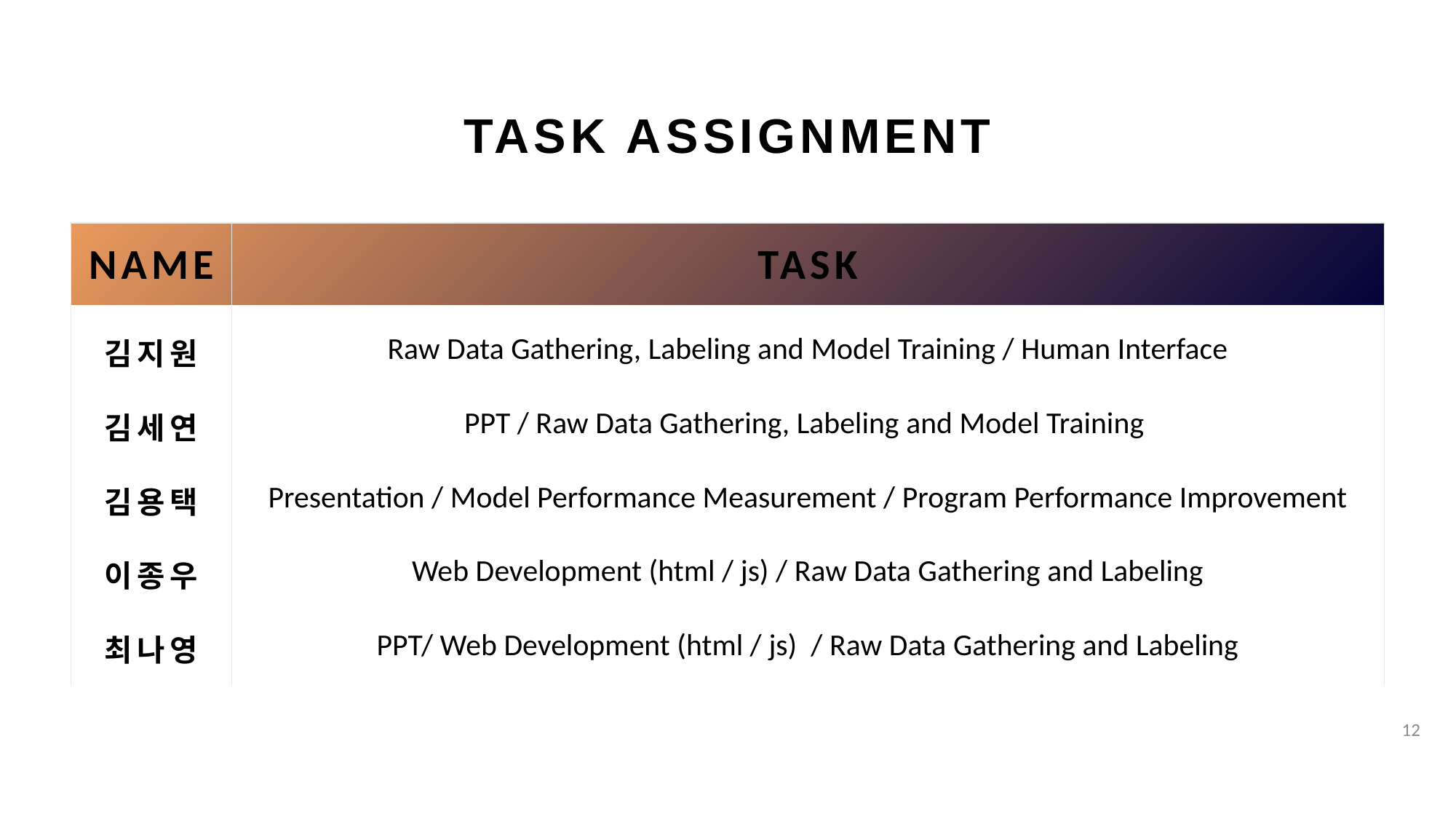

# Task Assignment
| NAME | TASK |
| --- | --- |
| 김지원 | Raw Data Gathering, Labeling and Model Training / Human Interface |
| 김세연 | PPT / Raw Data Gathering, Labeling and Model Training |
| 김용택 | Presentation / Model Performance Measurement / Program Performance Improvement |
| 이종우 | Web Development (html / js) / Raw Data Gathering and Labeling |
| 최나영 | PPT/ Web Development (html / js) / Raw Data Gathering and Labeling |

12